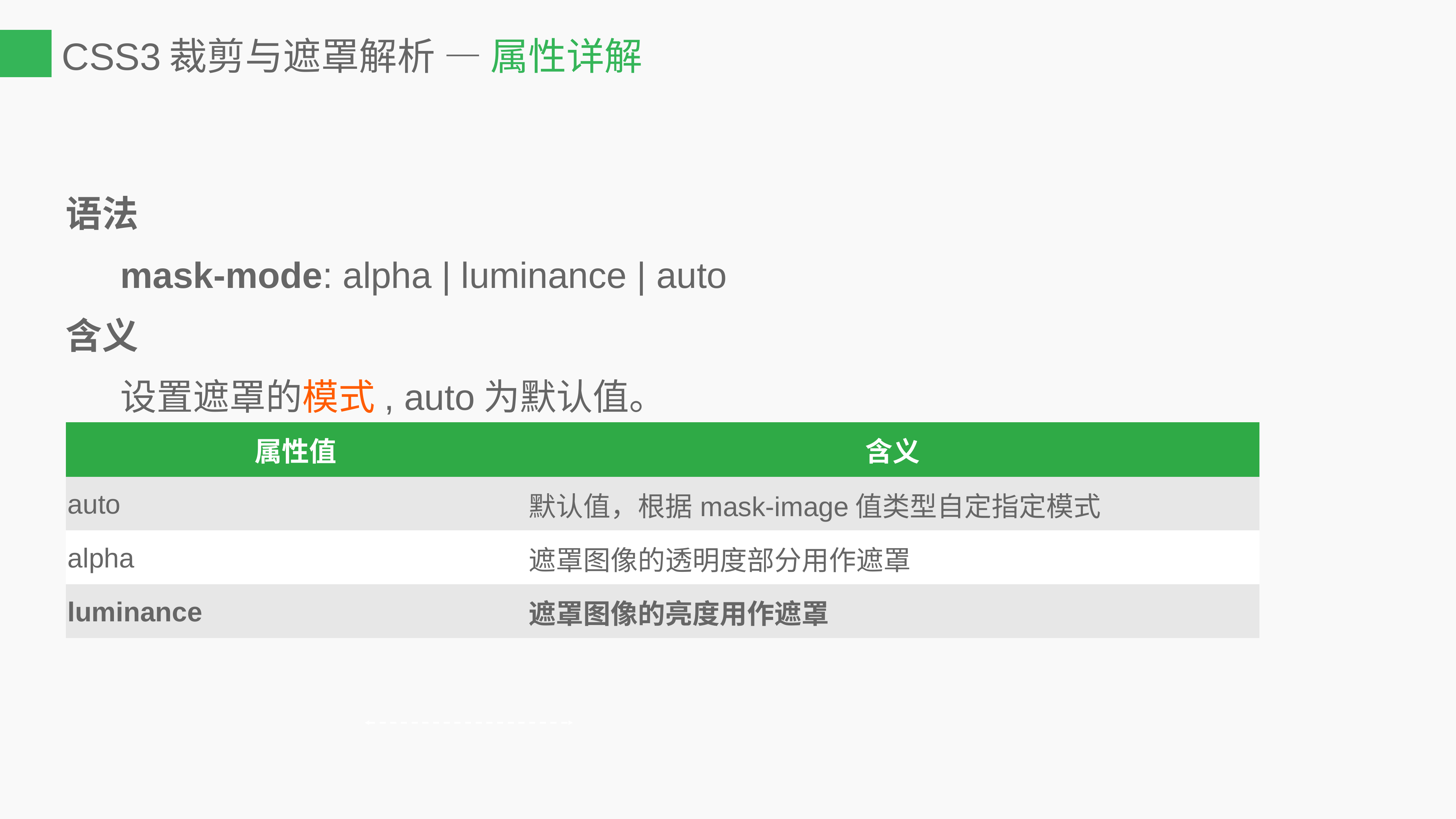

# CSS3裁剪与遮罩解析 — 属性详解
语法
	mask-mode: alpha | luminance | auto
含义
	设置遮罩的模式, auto为默认值。

| 属性值 | 含义 |
| --- | --- |
| auto | 默认值，根据mask-image值类型自定指定模式 |
| alpha | 遮罩图像的透明度部分用作遮罩 |
| luminance | 遮罩图像的亮度用作遮罩 |